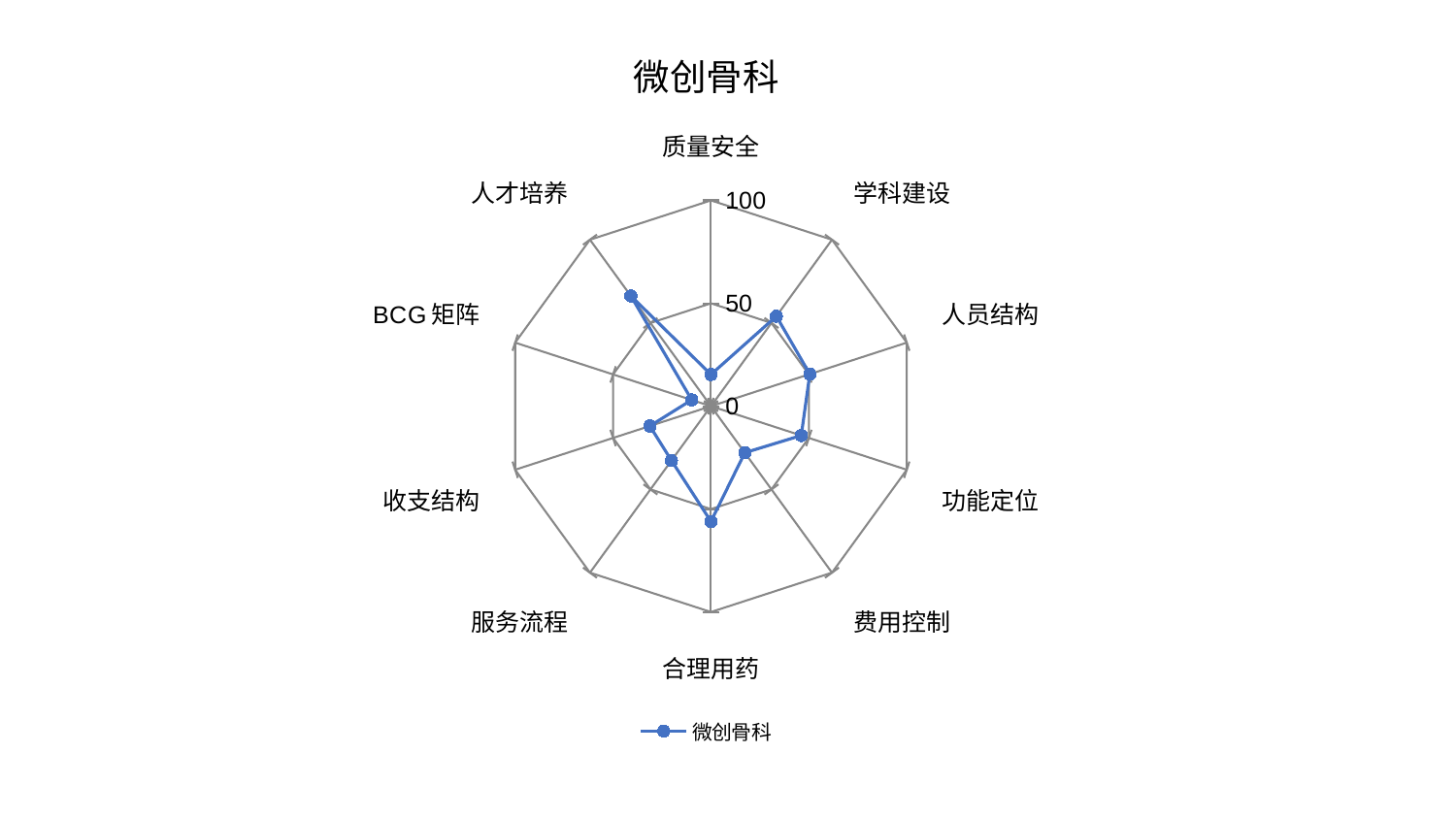

### Chart: 微创骨科

| Category | 微创骨科 |
|---|---|
| 质量安全 | 15.406312651830032 |
| 学科建设 | 54.060181490415545 |
| 人员结构 | 50.48369977019529 |
| 功能定位 | 46.108511347514856 |
| 费用控制 | 27.955500409319356 |
| 合理用药 | 56.03891830700941 |
| 服务流程 | 32.67809078946474 |
| 收支结构 | 31.22587793593284 |
| BCG矩阵 | 9.839673051517657 |
| 人才培养 | 66.25142892902328 |
154